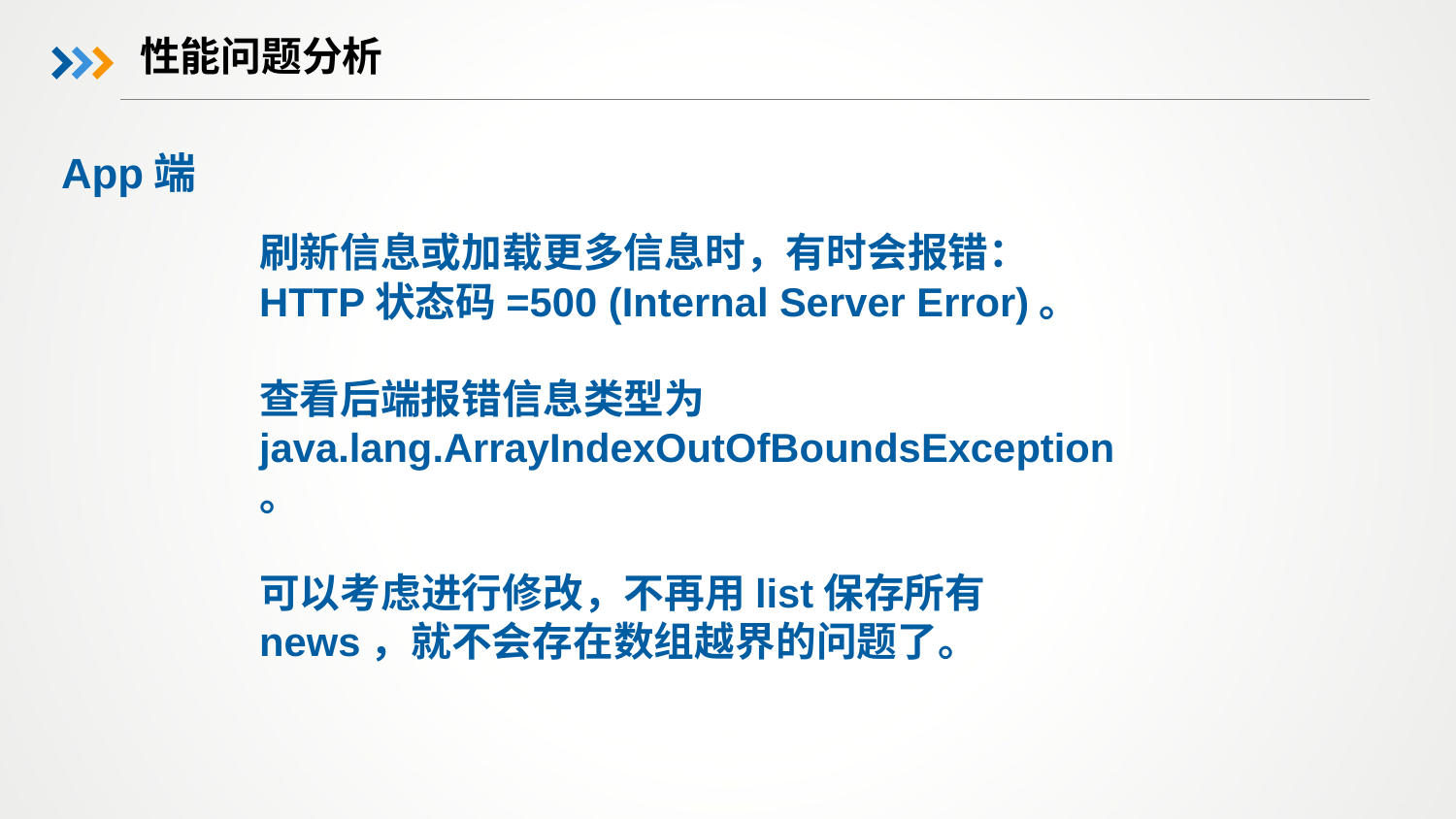

性能问题分析
App端

刷新信息或加载更多信息时，有时会报错：
HTTP状态码=500 (Internal Server Error)。

查看后端报错信息类型为java.lang.ArrayIndexOutOfBoundsException。

可以考虑进行修改，不再用list保存所有news，就不会存在数组越界的问题了。